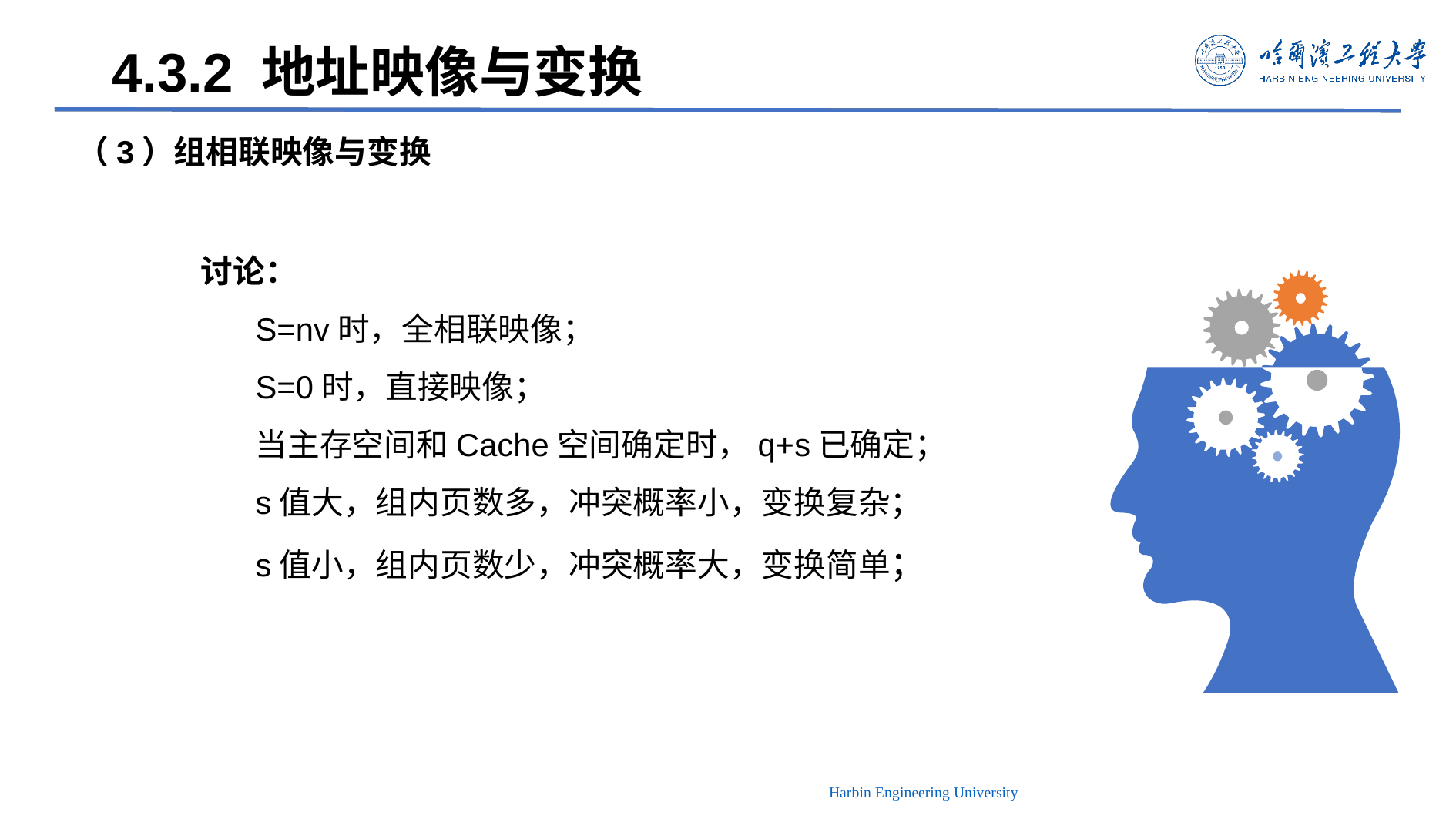

4.3.2 地址映像与变换
（3）组相联映像与变换
讨论：
S=nv时，全相联映像；
S=0时，直接映像；
当主存空间和Cache空间确定时，q+s已确定；
s值大，组内页数多，冲突概率小，变换复杂；
s值小，组内页数少，冲突概率大，变换简单；

Harbin Engineering University